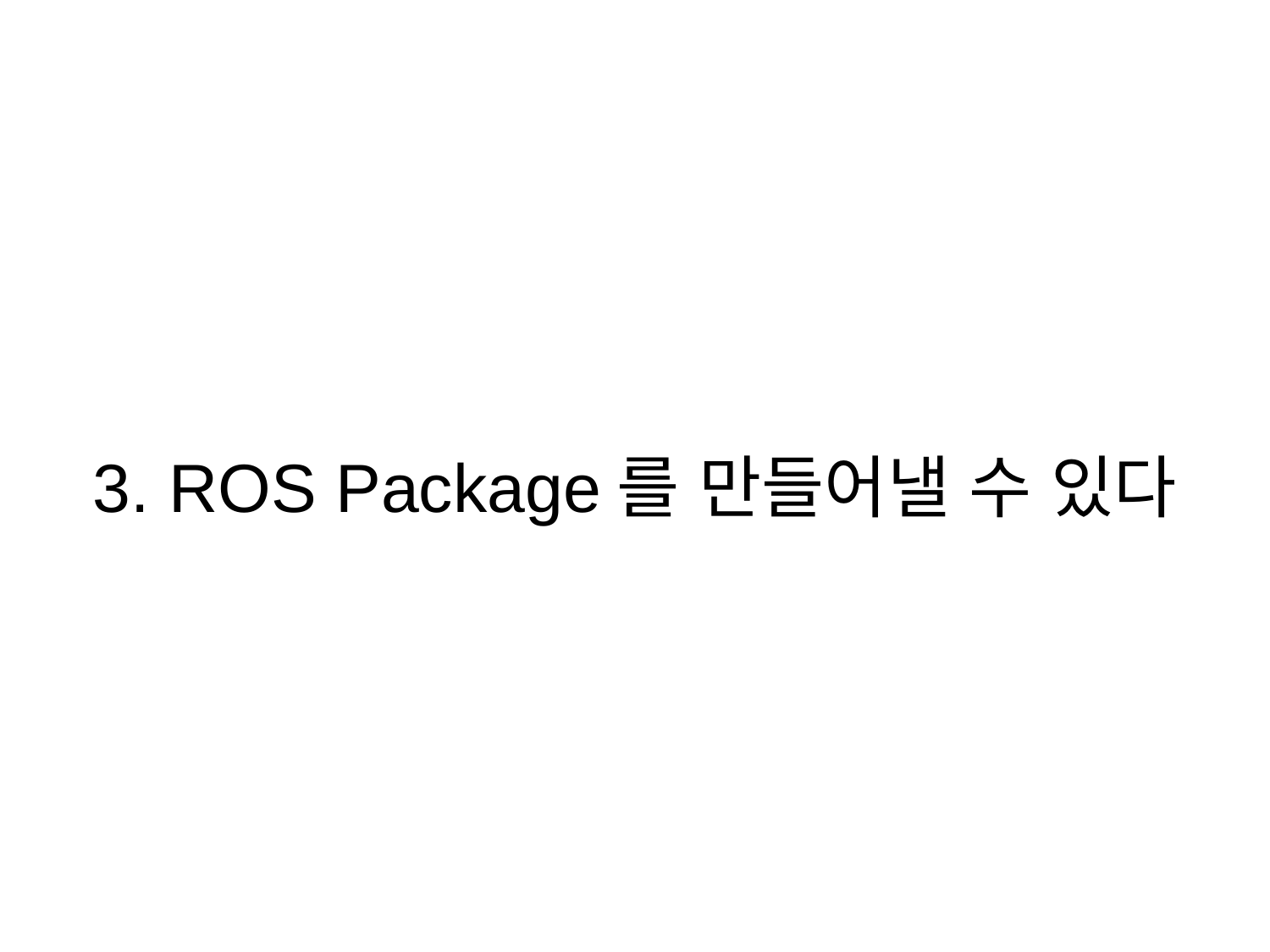

# 3. ROS Package를 만들어낼 수 있다